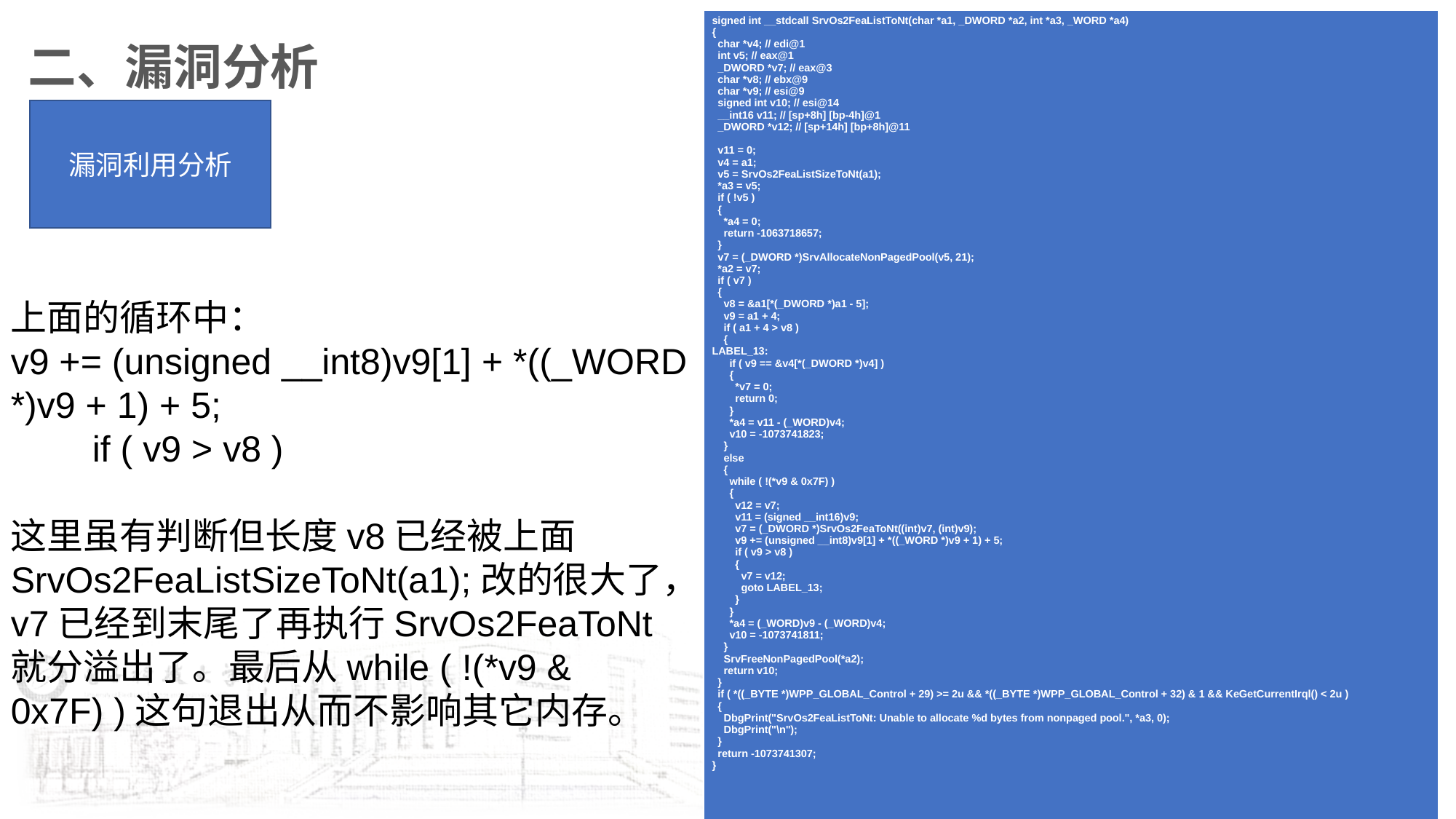

| signed int \_\_stdcall SrvOs2FeaListToNt(char \*a1, \_DWORD \*a2, int \*a3, \_WORD \*a4) { char \*v4; // edi@1 int v5; // eax@1 \_DWORD \*v7; // eax@3 char \*v8; // ebx@9 char \*v9; // esi@9 signed int v10; // esi@14 \_\_int16 v11; // [sp+8h] [bp-4h]@1 \_DWORD \*v12; // [sp+14h] [bp+8h]@11   v11 = 0; v4 = a1; v5 = SrvOs2FeaListSizeToNt(a1); \*a3 = v5; if ( !v5 ) { \*a4 = 0; return -1063718657; } v7 = (\_DWORD \*)SrvAllocateNonPagedPool(v5, 21); \*a2 = v7; if ( v7 ) { v8 = &a1[\*(\_DWORD \*)a1 - 5]; v9 = a1 + 4; if ( a1 + 4 > v8 ) { LABEL\_13: if ( v9 == &v4[\*(\_DWORD \*)v4] ) { \*v7 = 0; return 0; } \*a4 = v11 - (\_WORD)v4; v10 = -1073741823; } else { while ( !(\*v9 & 0x7F) ) { v12 = v7; v11 = (signed \_\_int16)v9; v7 = (\_DWORD \*)SrvOs2FeaToNt((int)v7, (int)v9); v9 += (unsigned \_\_int8)v9[1] + \*((\_WORD \*)v9 + 1) + 5; if ( v9 > v8 ) { v7 = v12; goto LABEL\_13; } } \*a4 = (\_WORD)v9 - (\_WORD)v4; v10 = -1073741811; } SrvFreeNonPagedPool(\*a2); return v10; } if ( \*((\_BYTE \*)WPP\_GLOBAL\_Control + 29) >= 2u && \*((\_BYTE \*)WPP\_GLOBAL\_Control + 32) & 1 && KeGetCurrentIrql() < 2u ) { DbgPrint("SrvOs2FeaListToNt: Unable to allocate %d bytes from nonpaged pool.", \*a3, 0); DbgPrint("\n"); } return -1073741307; } |
| --- |
二、漏洞分析
漏洞利用分析
上面的循环中：
v9 += (unsigned __int8)v9[1] + *((_WORD *)v9 + 1) + 5;
        if ( v9 > v8 )

这里虽有判断但长度v8已经被上面SrvOs2FeaListSizeToNt(a1);改的很大了，v7已经到末尾了再执行SrvOs2FeaToNt就分溢出了。最后从while ( !(*v9 & 0x7F) )这句退出从而不影响其它内存。